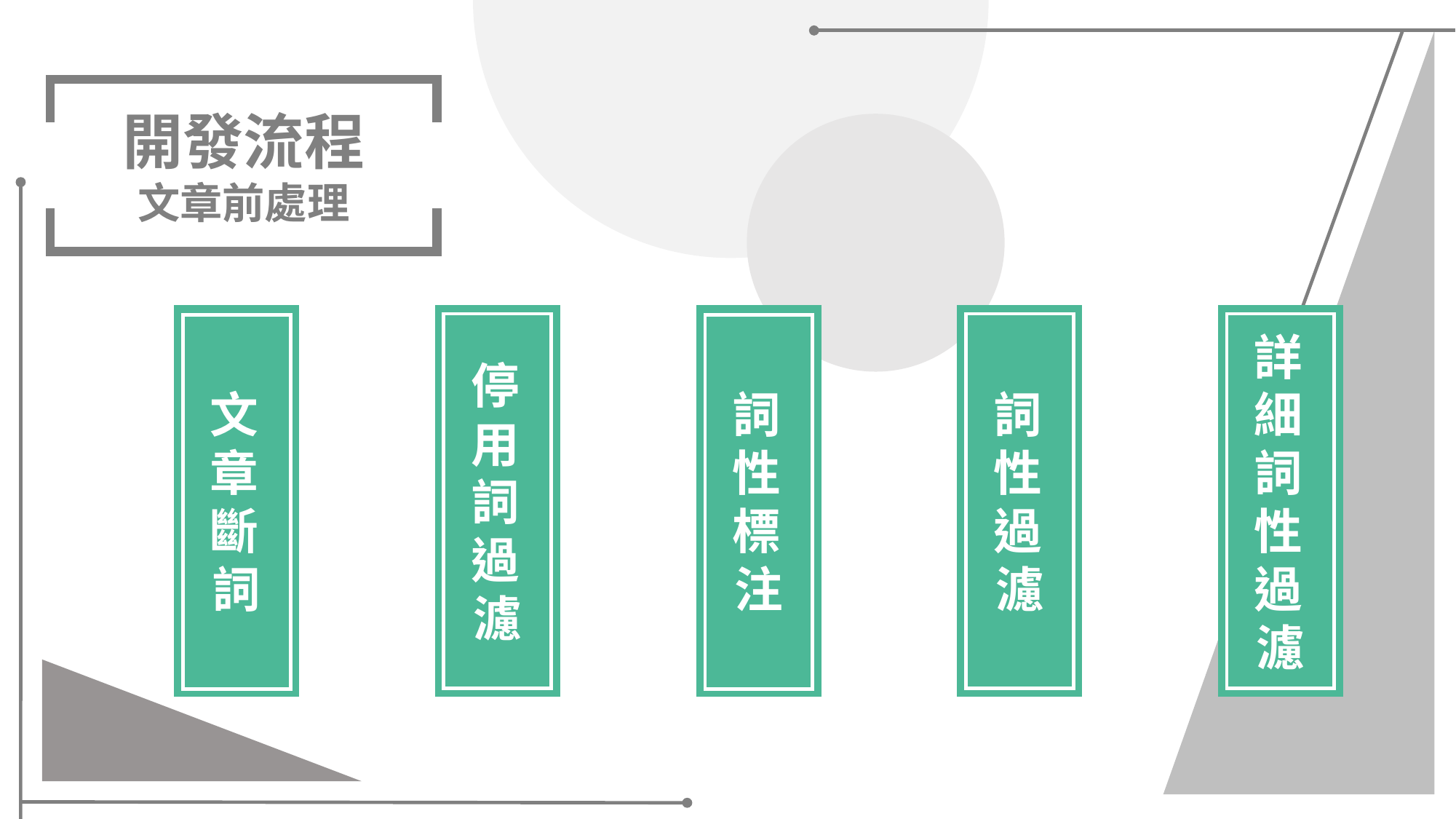

開發流程
文章前處理

詳細詞性過濾

停用詞過濾

詞性標注

詞性過濾

文章斷詞